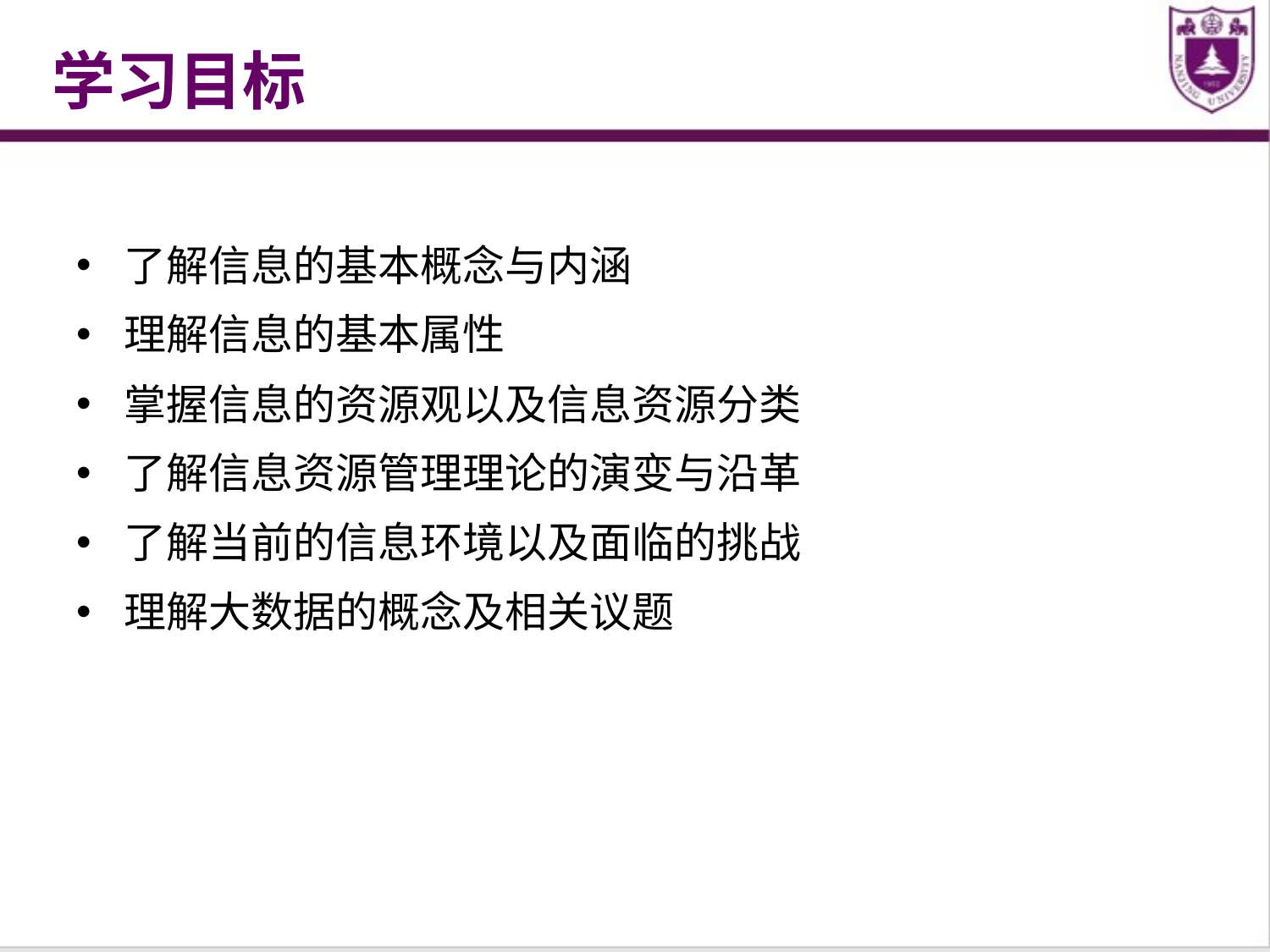

# 学习目标
了解信息的基本概念与内涵
理解信息的基本属性
掌握信息的资源观以及信息资源分类
了解信息资源管理理论的演变与沿革
了解当前的信息环境以及面临的挑战
理解大数据的概念及相关议题